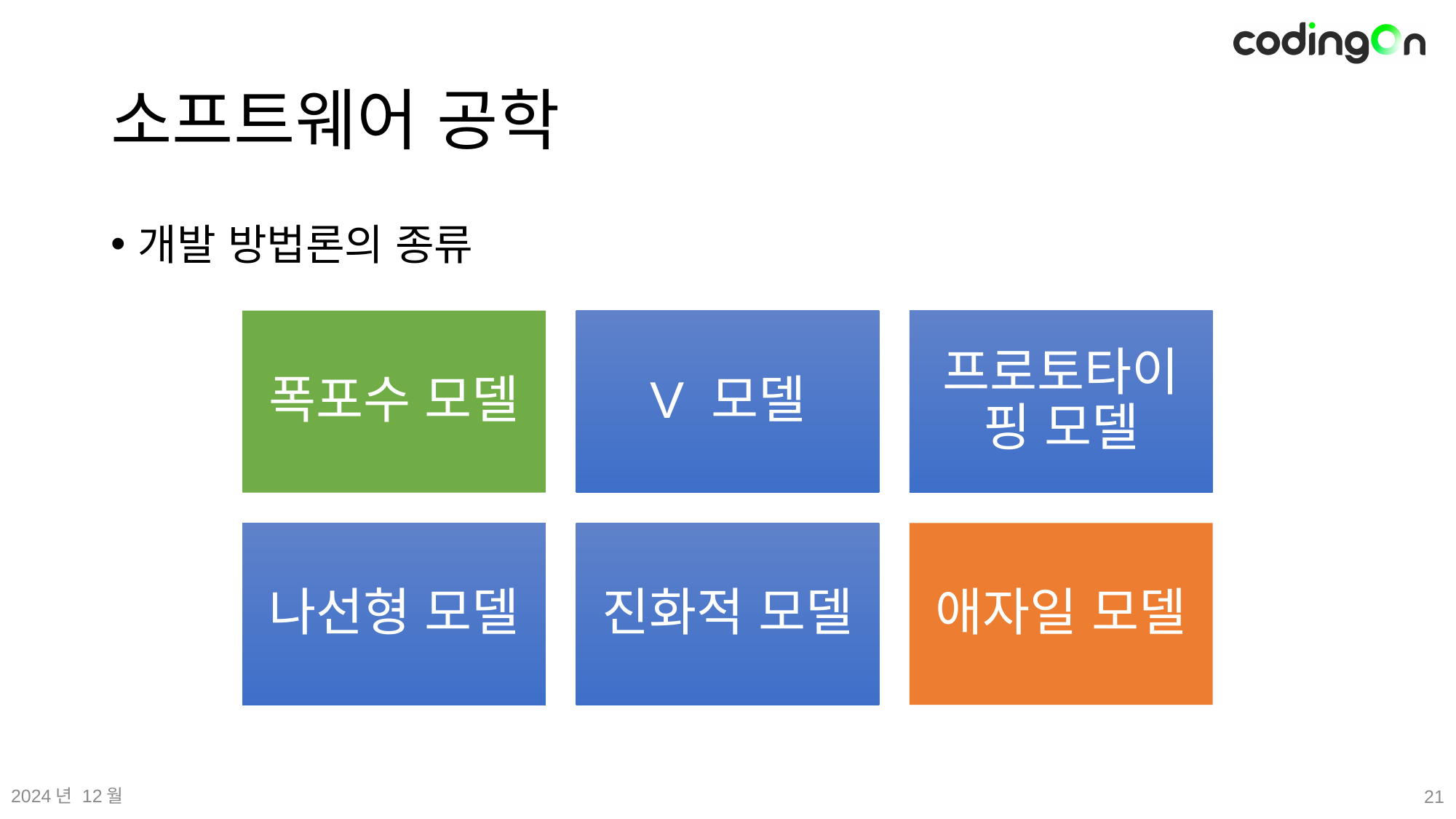

# 소프트웨어 공학
개발 방법론의 종류
폭포수 모델
V 모델
프로토타이핑 모델
나선형 모델
진화적 모델
애자일 모델
2024년 12월
21